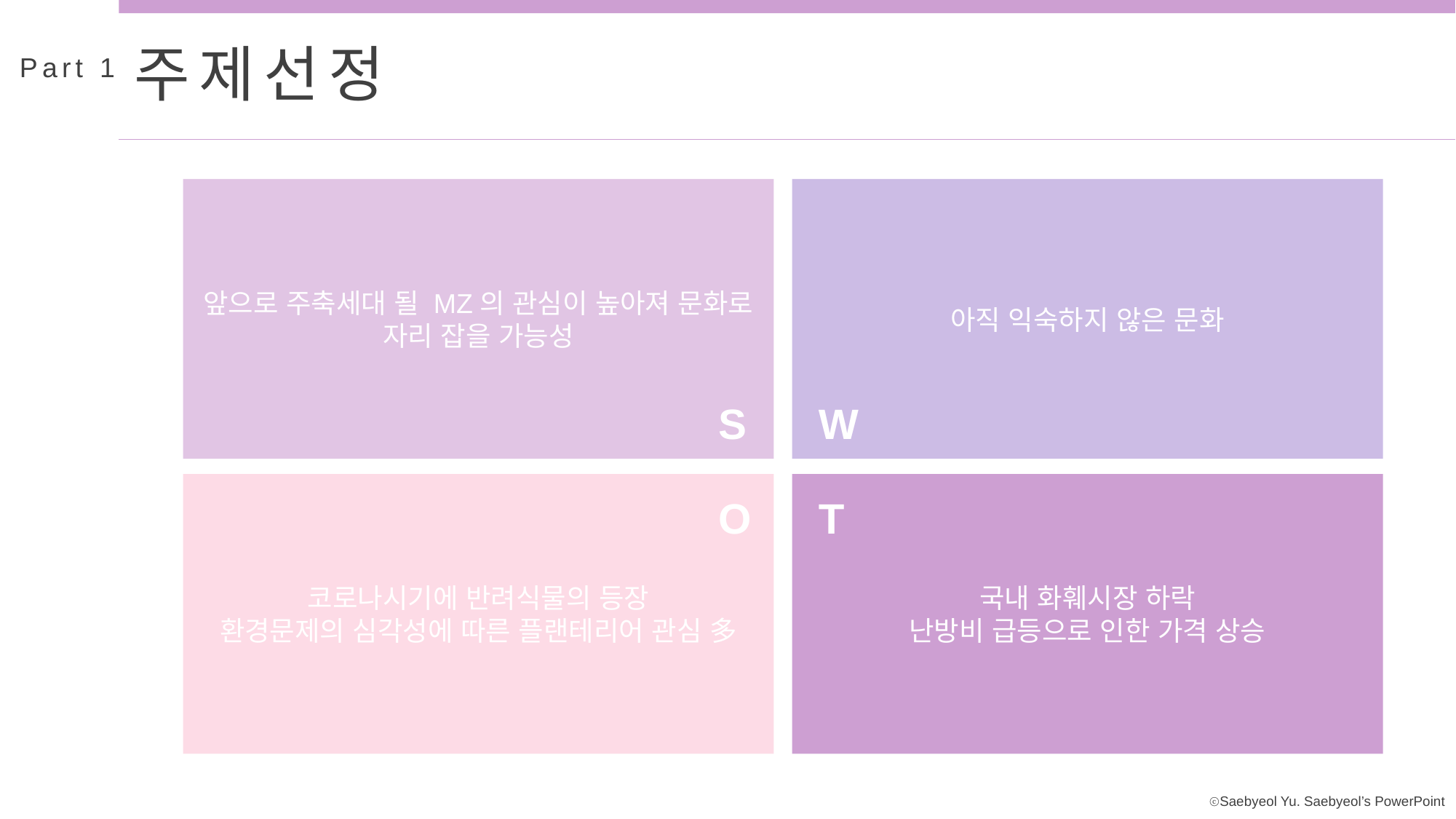

주제선정
Part 1
앞으로 주축세대 될 MZ의 관심이 높아져 문화로 자리 잡을 가능성
아직 익숙하지 않은 문화
S
W
코로나시기에 반려식물의 등장
환경문제의 심각성에 따른 플랜테리어 관심 多
국내 화훼시장 하락
난방비 급등으로 인한 가격 상승
O
T